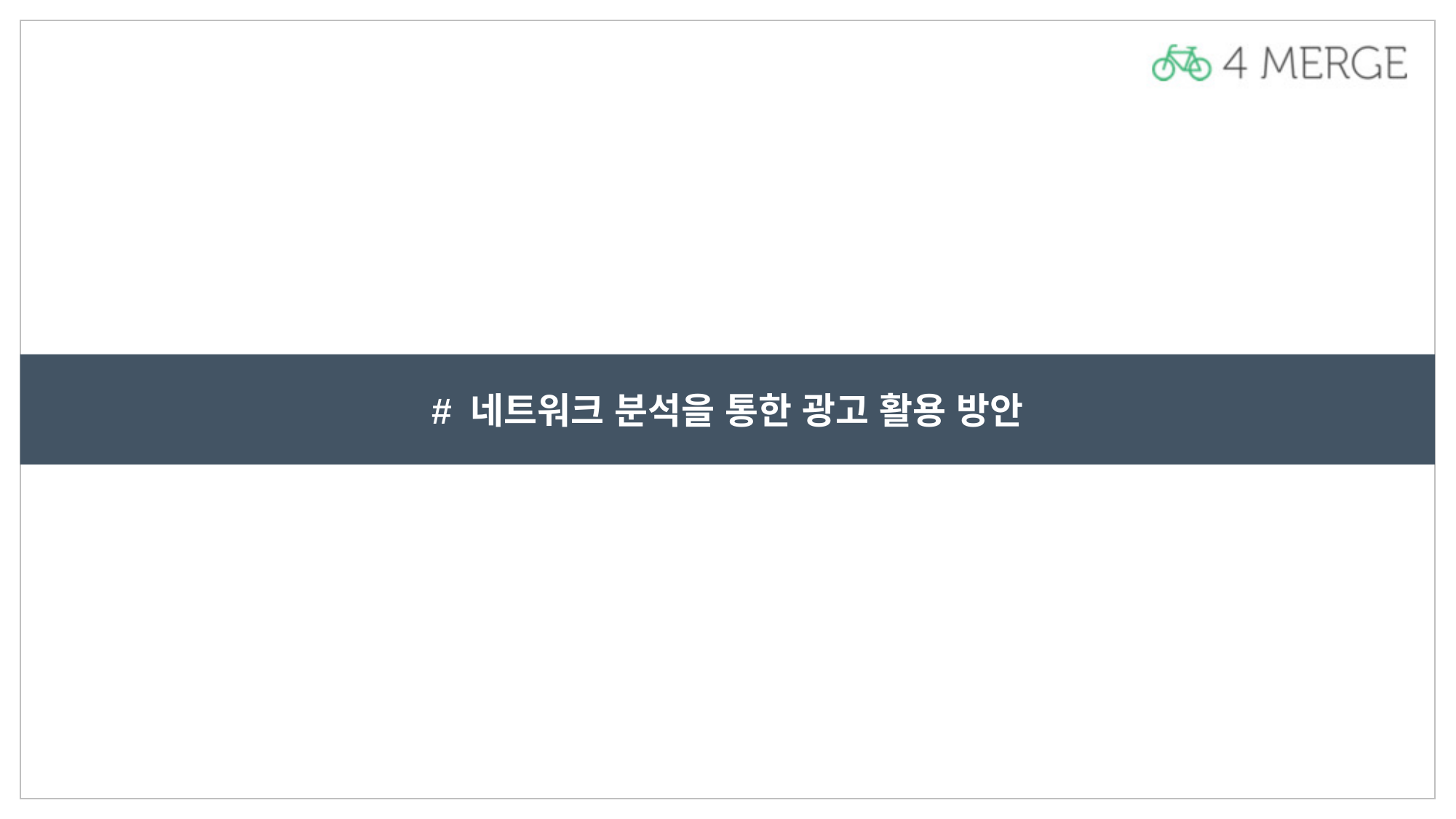

# 네트워크 분석을 통한 광고 활용 방안